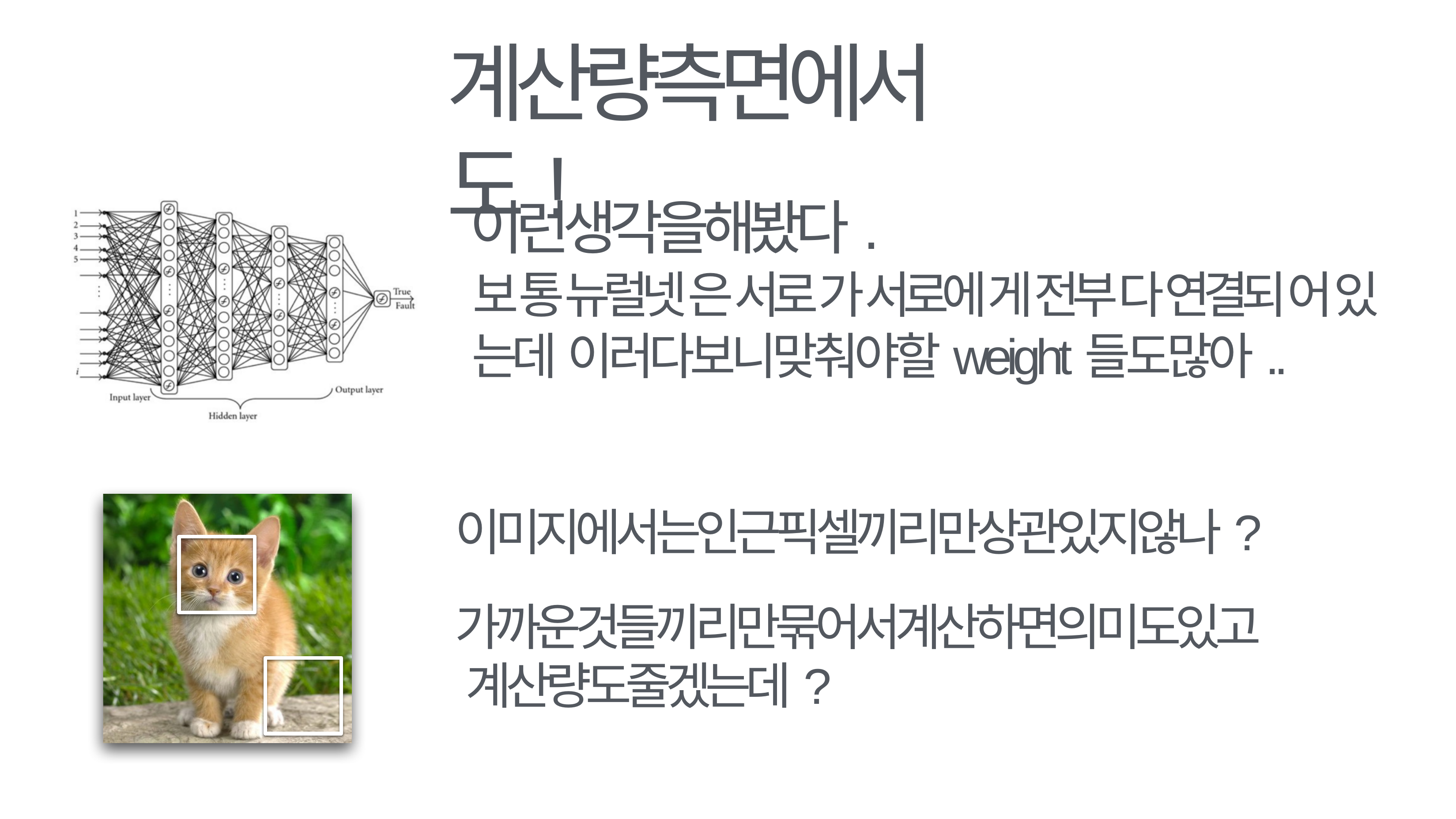

# 계산량측면에서도!
이런생각을해봤다.
보통뉴럴넷은서로가서로에게전부다연결되어있는데  이러다보니맞춰야할weight들도많아..

이미지에서는인근픽셀끼리만상관있지않나?
가까운것들끼리만묶어서계산하면의미도있고  계산량도줄겠는데?